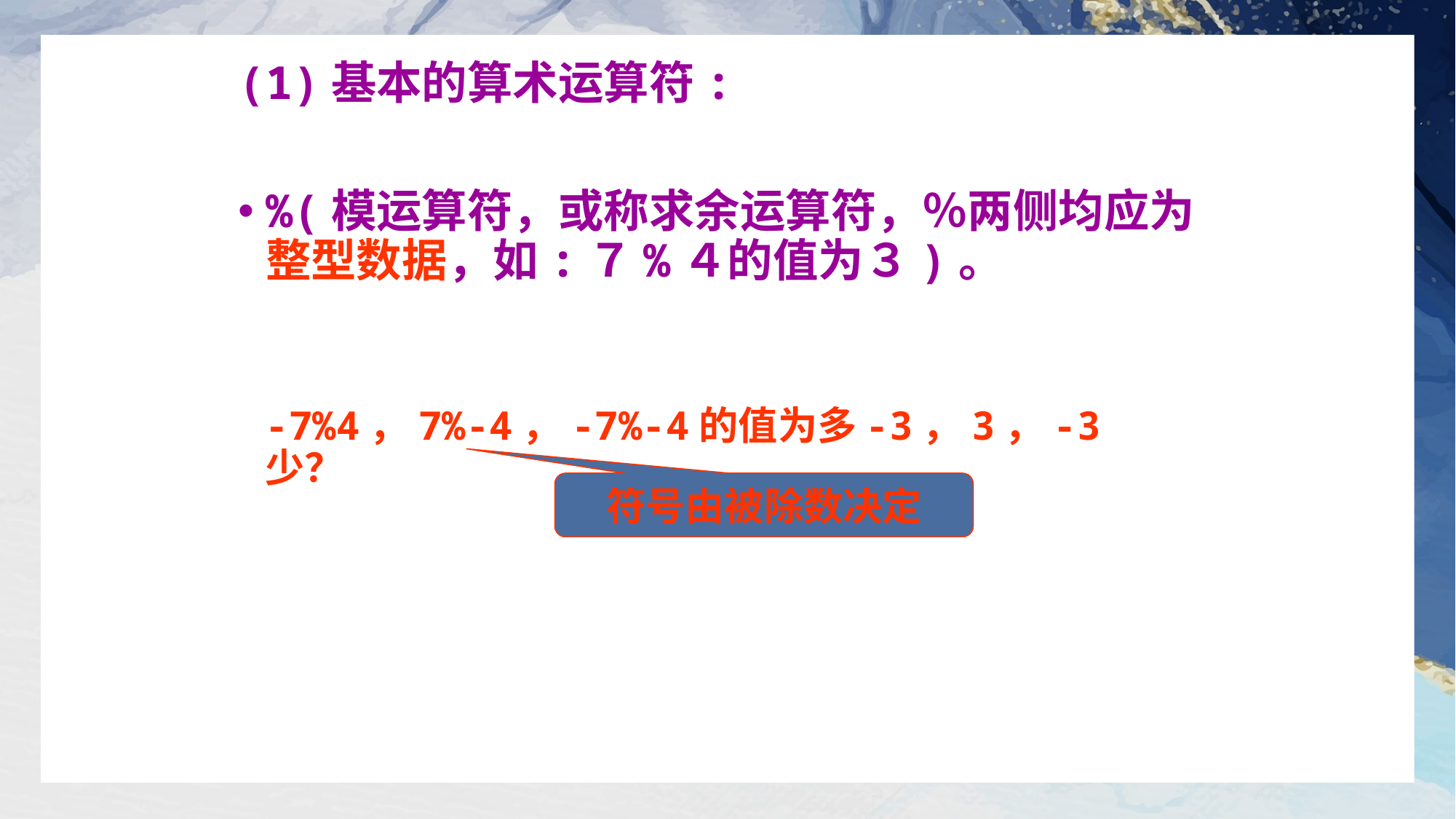

(1)基本的算术运算符:

%(模运算符，或称求余运算符，％两侧均应为整型数据，如:７%４的值为３)。
-7%4，7%-4，-7%-4的值为多少？
-3，3，-3
符号由被除数决定